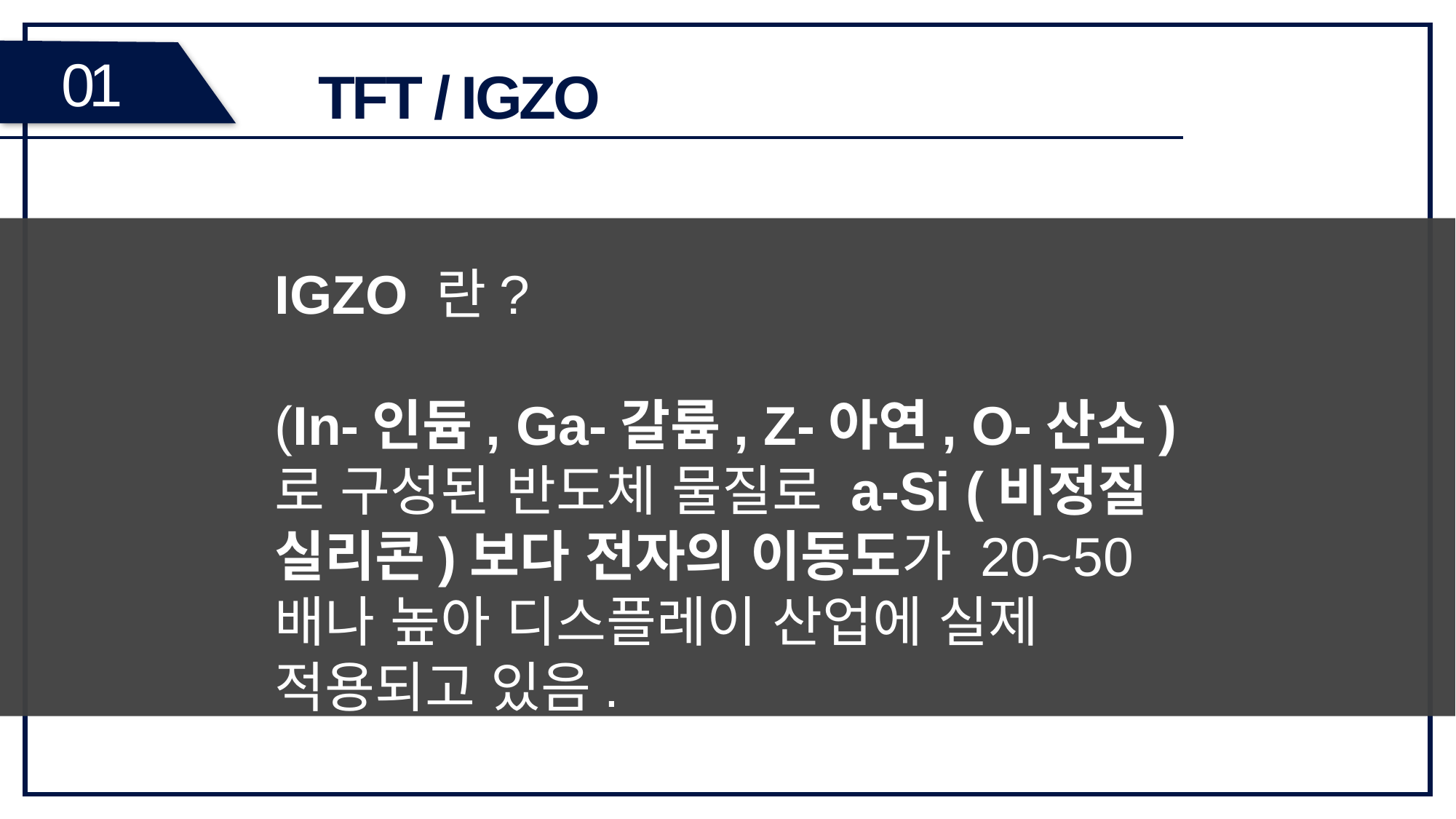

01
TFT / IGZO

IGZO 란?
(In-인듐, Ga-갈륨, Z-아연, O-산소)로 구성된 반도체 물질로 a-Si (비정질 실리콘)보다 전자의 이동도가 20~50배나 높아 디스플레이 산업에 실제 적용되고 있음.